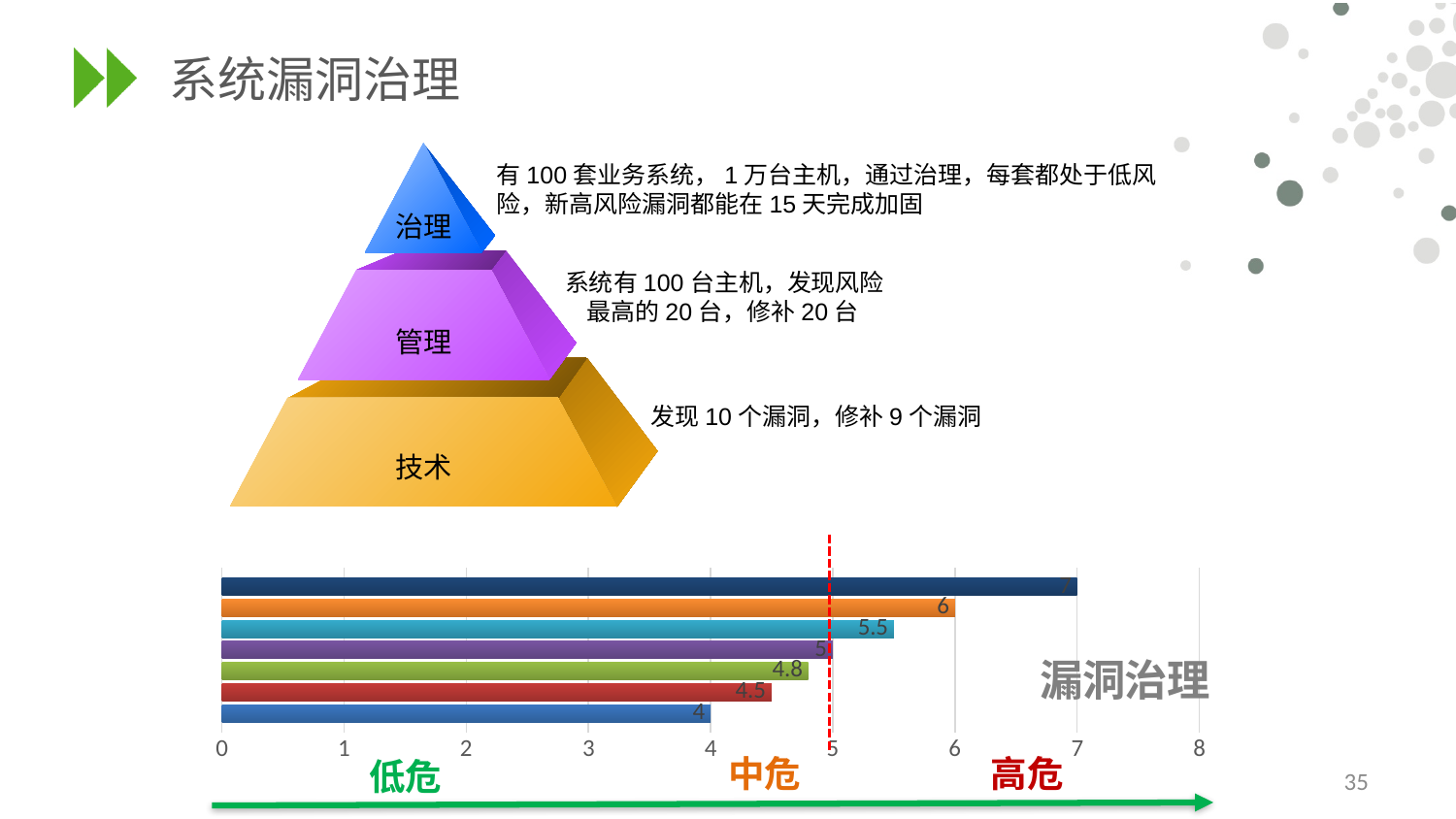

# 系统漏洞治理

有100套业务系统，1万台主机，通过治理，每套都处于低风险，新高风险漏洞都能在15天完成加固
治理

系统有100台主机，发现风险
   最高的20台，修补20台

管理

发现10个漏洞，修补9个漏洞

技术

### Chart: 漏洞治理

| Category | 风险 | 系列 2 | 系列 3 | 系列 32 | 系列 33 | 系列 34 | 系列 35 |
|---|---|---|---|---|---|---|---|
| 业务系统 | 4.0 | 4.5 | 4.8 | 5.0 | 5.5 | 6.0 | 7.0 |
中危
高危
低危
35